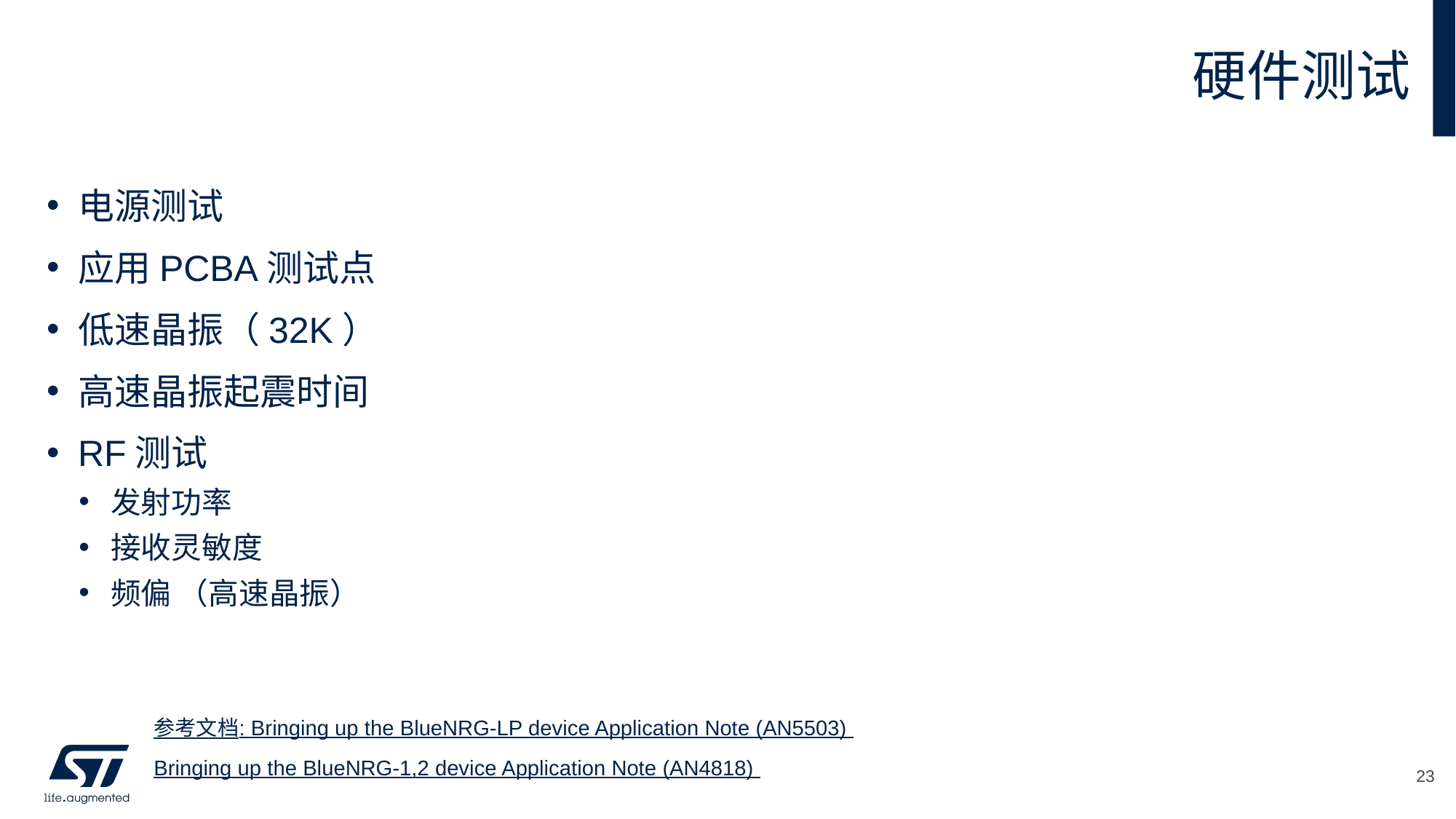

# 硬件测试
电源测试
应用PCBA测试点
低速晶振（32K）
高速晶振起震时间
RF测试
发射功率
接收灵敏度
频偏 （高速晶振）

参考文档: Bringing up the BlueNRG-LP device Application Note (AN5503)
Bringing up the BlueNRG-1,2 device Application Note (AN4818)
23